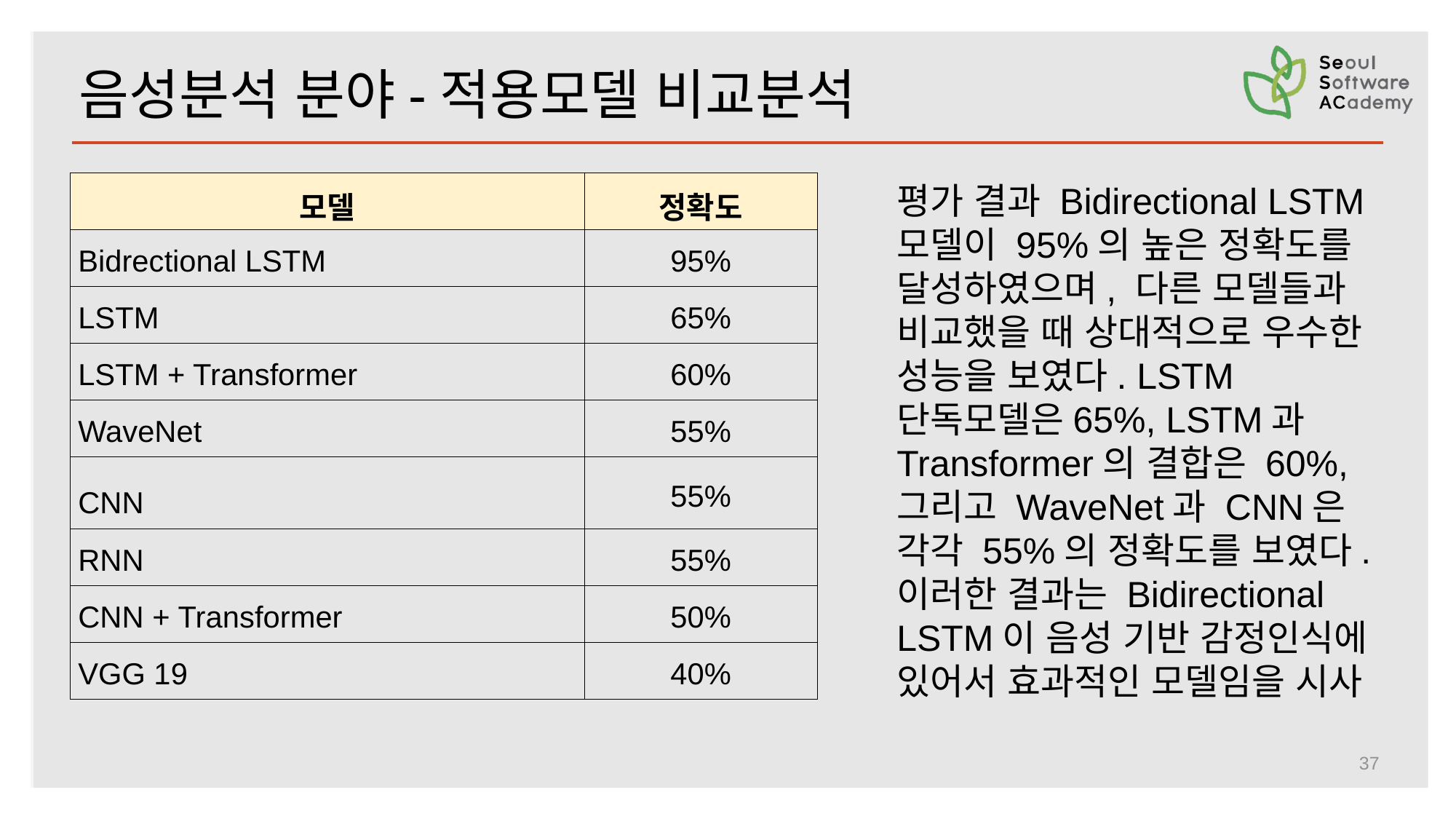

음성분석 분야-적용모델 비교분석
| 모델 | 정확도 |
| --- | --- |
| Bidrectional LSTM | 95% |
| LSTM | 65% |
| LSTM + Transformer | 60% |
| WaveNet | 55% |
| CNN | 55% |
| RNN | 55% |
| CNN + Transformer | 50% |
| VGG 19 | 40% |
평가 결과 Bidirectional LSTM 모델이 95%의 높은 정확도를 달성하였으며, 다른 모델들과 비교했을 때 상대적으로 우수한 성능을 보였다. LSTM단독모델은65%, LSTM과 Transformer의 결합은 60%, 그리고 WaveNet과 CNN은 각각 55%의 정확도를 보였다. 이러한 결과는 Bidirectional LSTM이 음성 기반 감정인식에 있어서 효과적인 모델임을 시사
37